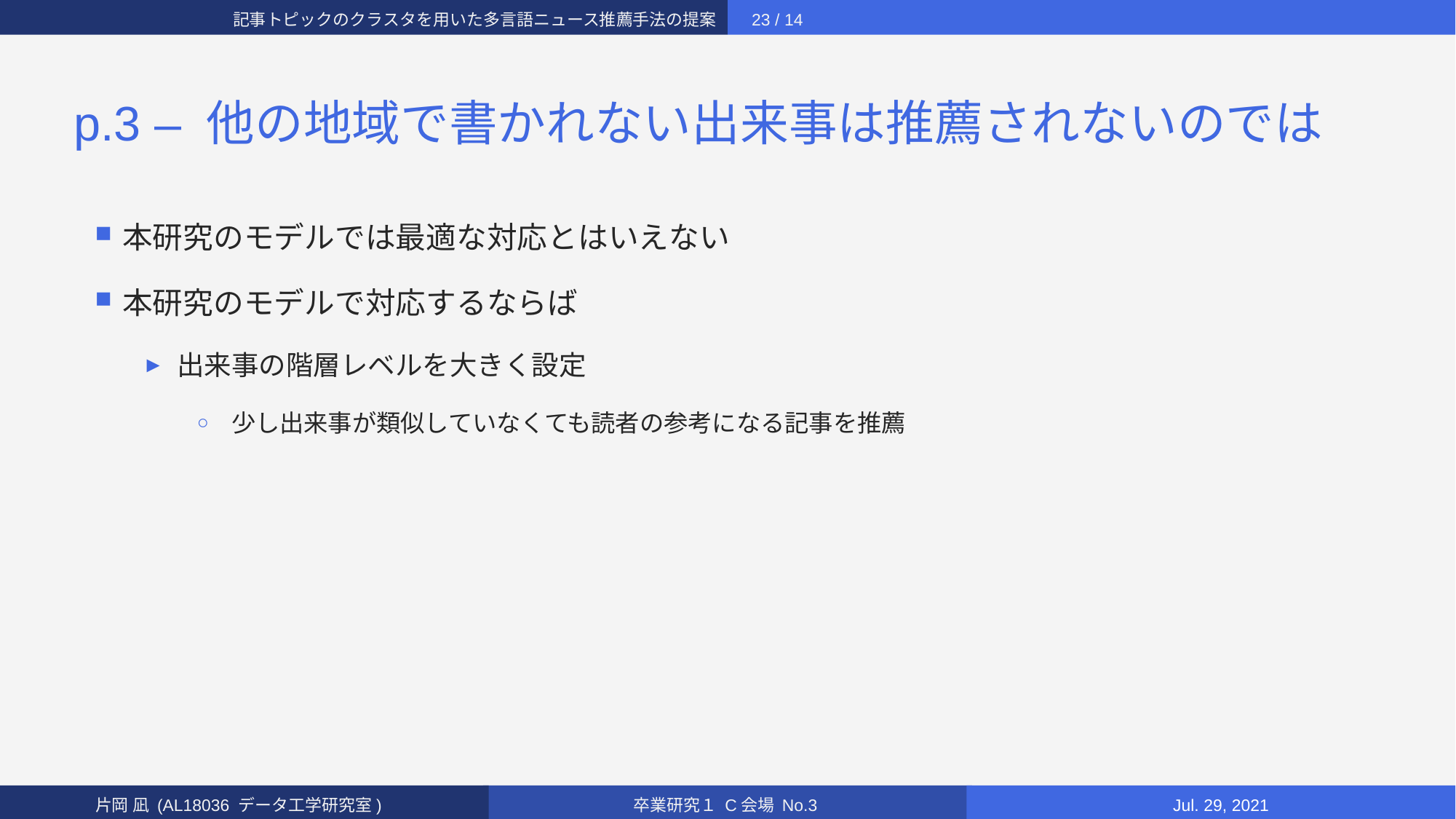

# p.3 – 他の地域で書かれない出来事は推薦されないのでは
本研究のモデルでは最適な対応とはいえない
本研究のモデルで対応するならば
出来事の階層レベルを大きく設定
少し出来事が類似していなくても読者の参考になる記事を推薦